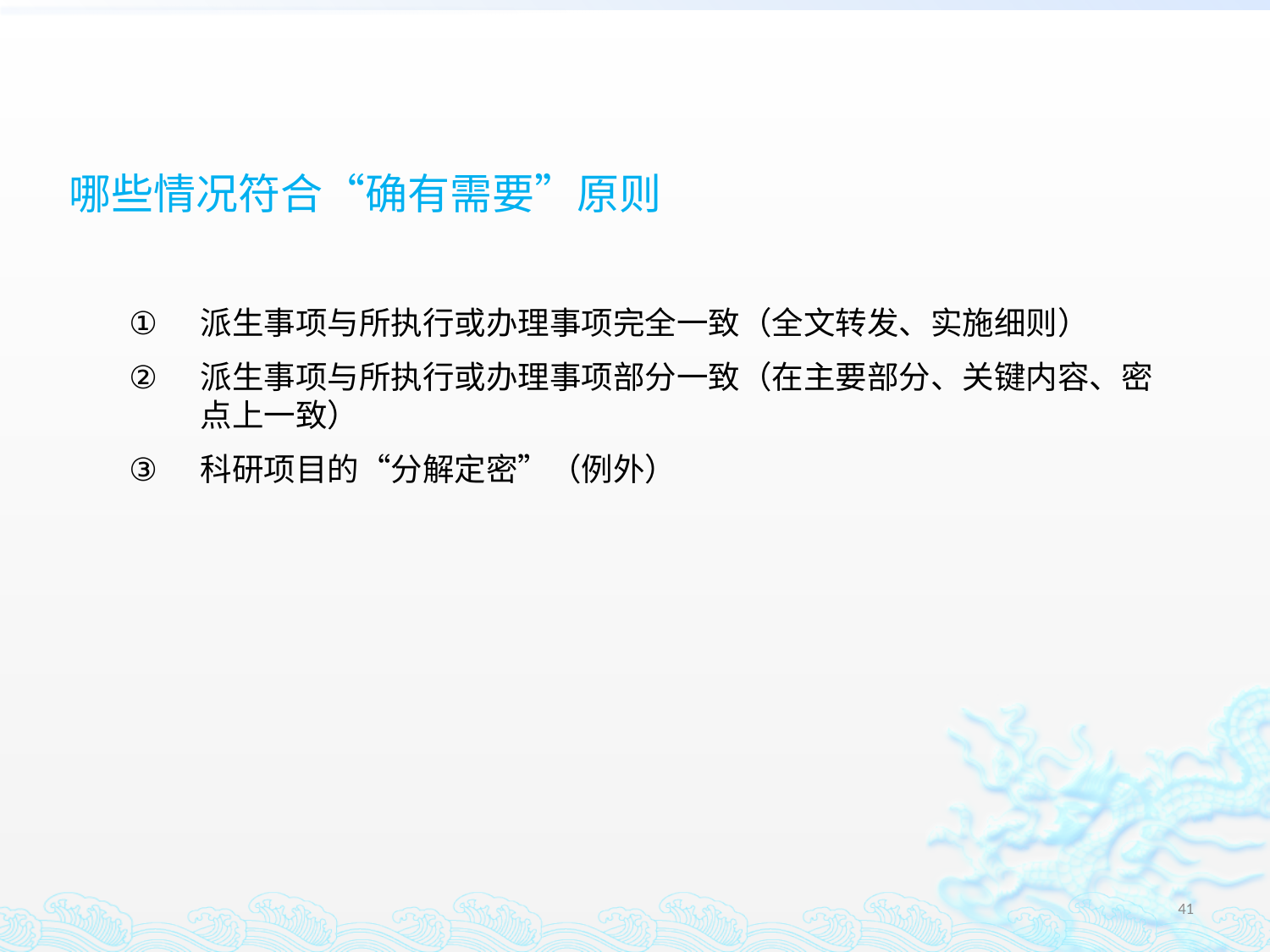

哪些情况符合“确有需要”原则
派生事项与所执行或办理事项完全一致（全文转发、实施细则）
派生事项与所执行或办理事项部分一致（在主要部分、关键内容、密点上一致）
科研项目的“分解定密”（例外）

41